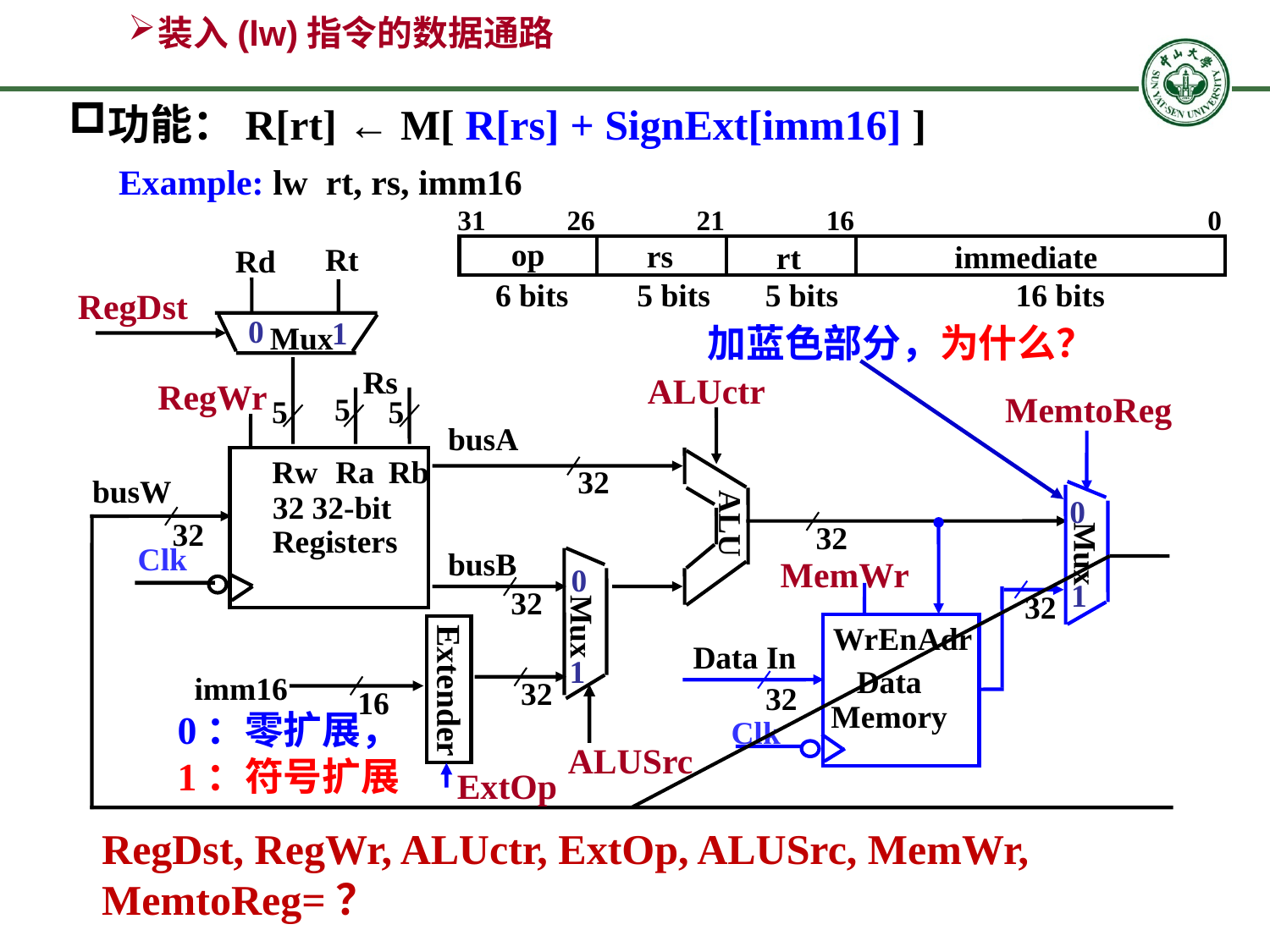

# 装入(lw)指令的数据通路
功能：R[rt] ← M[ R[rs] + SignExt[imm16] ]
Example: lw  rt, rs, imm16
0
31
26
21
16
op

rs

immediate
rt

Rt
Rd

6 bits
5 bits
5 bits
16 bits

RegDst

0
1
Mux

加蓝色部分，为什么？

Rs

ALUctr
RegWr
MemtoReg

Mux
MemWr

32

WrEn
Adr

Data In
Data
Memory

32

Clk

Extender
ExtOp

5
5
5

busA

Rw
Ra
Rb

32

busW

32 32-bit
Registers
0
1
ALU

32
32

Clk
busB

0
1

32

Mux

imm16

32

16

0：零扩展，
1：符号扩展
ALUSrc

RegDst, RegWr, ALUctr, ExtOp, ALUSrc, MemWr, MemtoReg=？